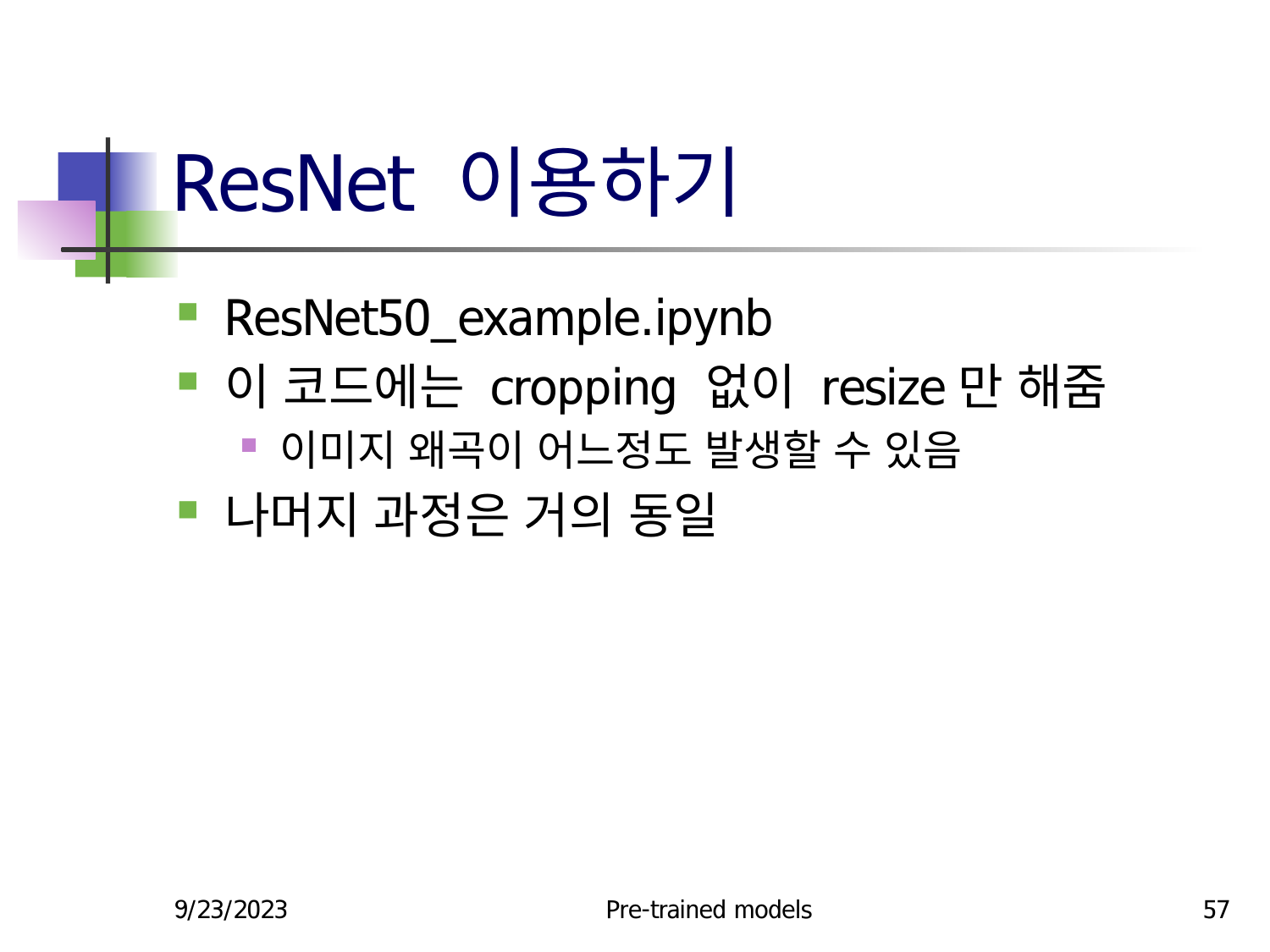

# ResNet 이용하기
ResNet50_example.ipynb
이 코드에는 cropping 없이 resize만 해줌
이미지 왜곡이 어느정도 발생할 수 있음
나머지 과정은 거의 동일
9/23/2023
Pre-trained models
57